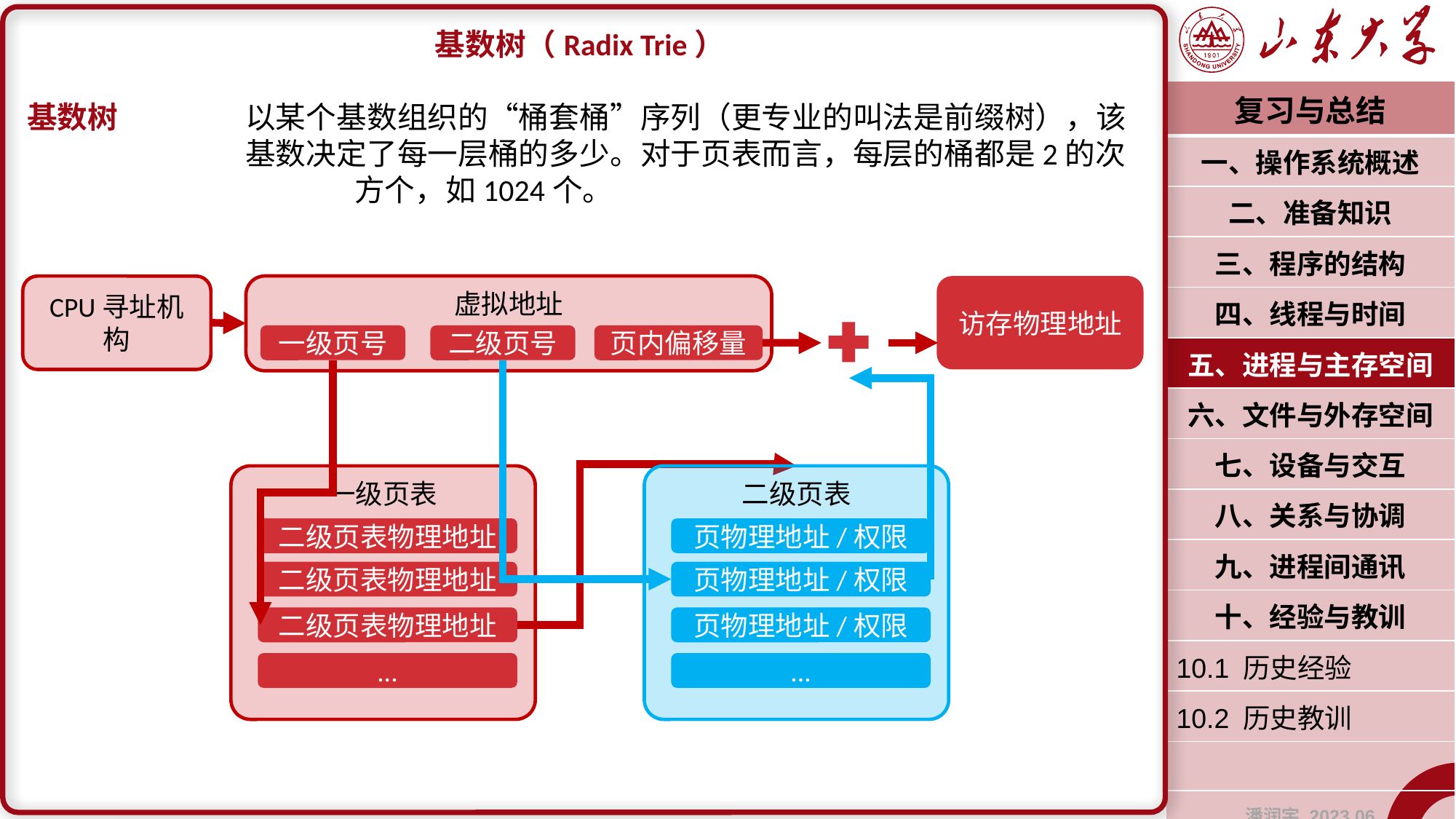

基数树（Radix Trie）

基数树		以某个基数组织的“桶套桶”序列（更专业的叫法是前缀树），该		基数决定了每一层桶的多少。对于页表而言，每层的桶都是2的次			方个，如1024个。
| 复习与总结 |
| --- |
| 一、操作系统概述 |
| 二、准备知识 |
| 三、程序的结构 |
| 四、线程与时间 |
| 五、进程与主存空间 |
| 六、文件与外存空间 |
| 七、设备与交互 |
| 八、关系与协调 |
| 九、进程间通讯 |
| 十、经验与教训 |
| 10.1 历史经验 |
| 10.2 历史教训 |
|  |
| 潘润宇 2023.06 |
虚拟地址
访存物理地址
CPU寻址机构

一级页号
二级页号
页内偏移量
一级页表
二级页表物理地址
二级页表物理地址
二级页表物理地址
...
二级页表
页物理地址/权限
页物理地址/权限
页物理地址/权限
...